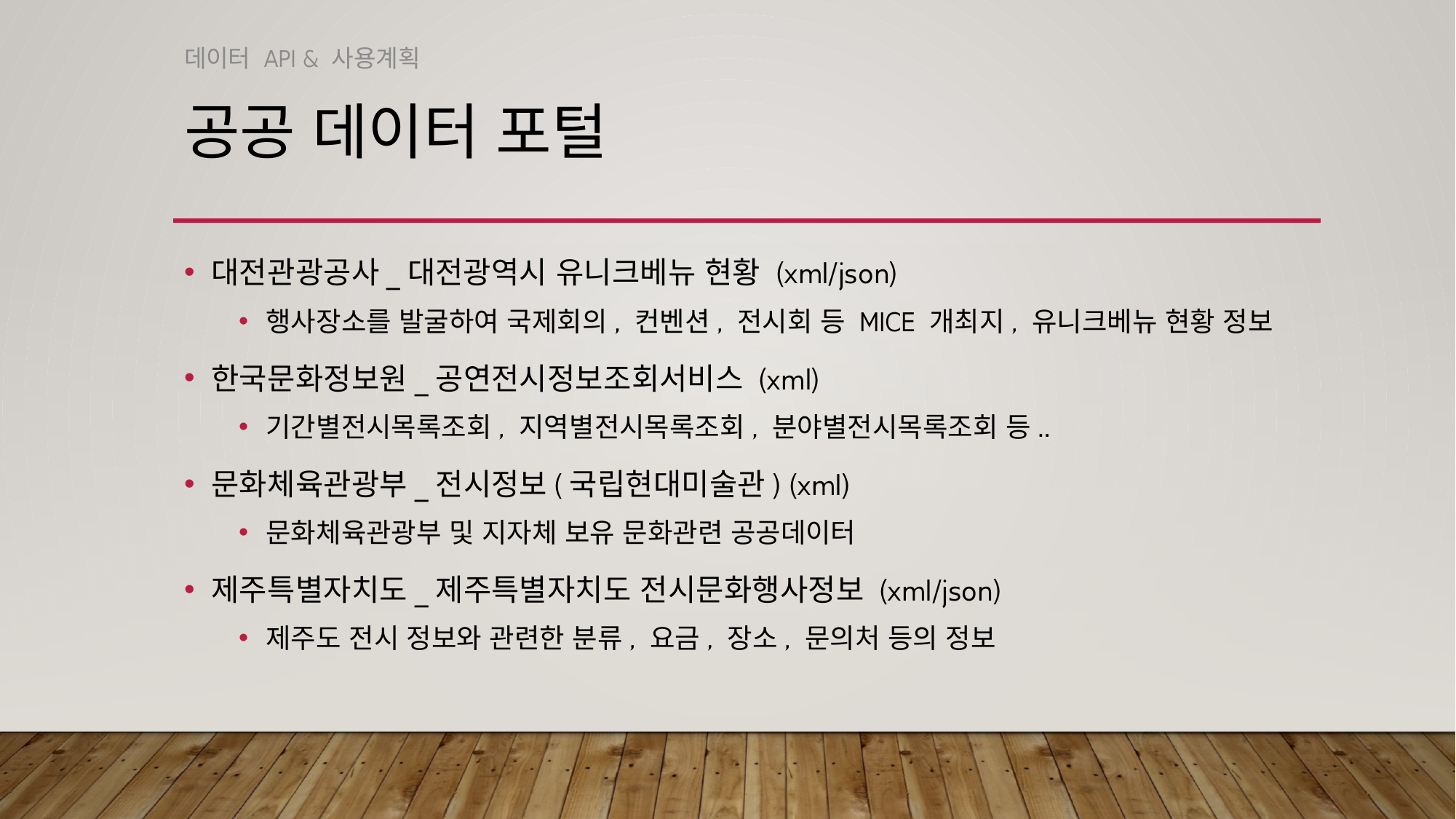

데이터 API & 사용계획
# 공공 데이터 포털
대전관광공사_대전광역시 유니크베뉴 현황 (xml/json)
행사장소를 발굴하여 국제회의, 컨벤션, 전시회 등 MICE 개최지, 유니크베뉴 현황 정보
한국문화정보원_공연전시정보조회서비스 (xml)
기간별전시목록조회, 지역별전시목록조회, 분야별전시목록조회 등..
문화체육관광부_전시정보(국립현대미술관) (xml)
문화체육관광부 및 지자체 보유 문화관련 공공데이터
제주특별자치도_제주특별자치도 전시문화행사정보 (xml/json)
제주도 전시 정보와 관련한 분류, 요금, 장소, 문의처 등의 정보